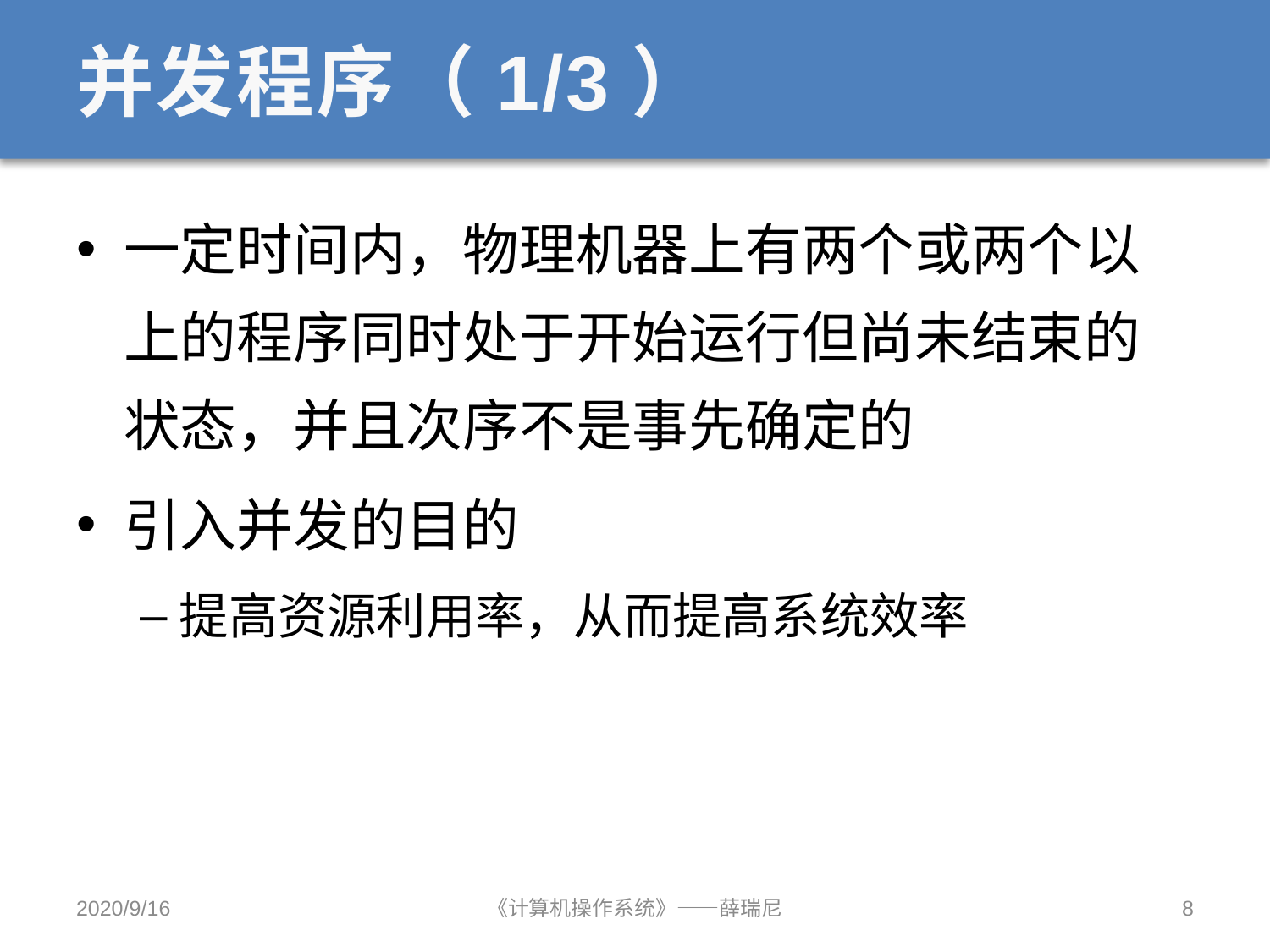

# 并发程序（1/3）
一定时间内，物理机器上有两个或两个以上的程序同时处于开始运行但尚未结束的状态，并且次序不是事先确定的
引入并发的目的
提高资源利用率，从而提高系统效率

2020/9/16
《计算机操作系统》——薛瑞尼
8